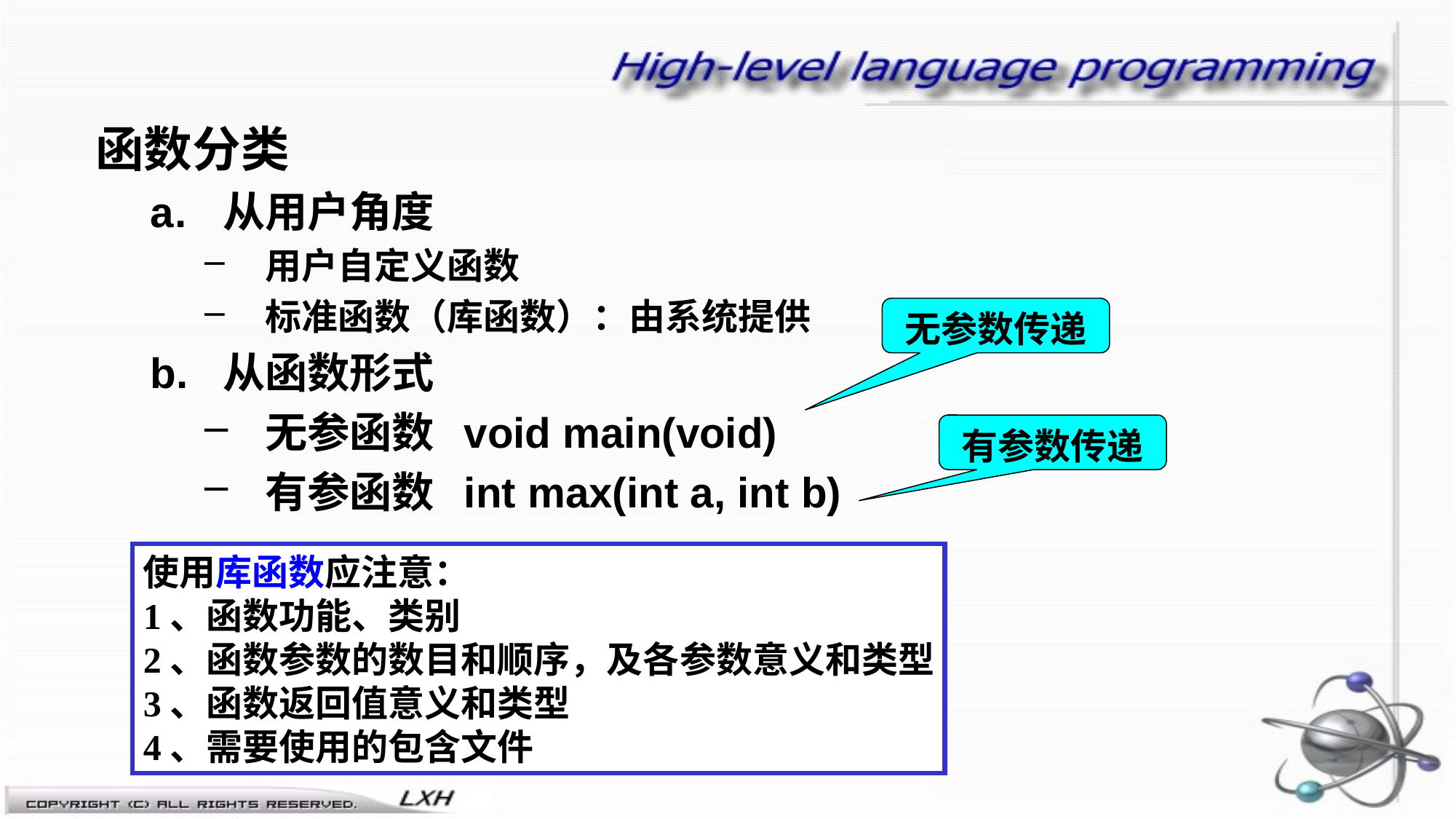

函数分类
从用户角度
用户自定义函数
标准函数（库函数）：由系统提供
从函数形式
无参函数  void main(void)
有参函数  int max(int a, int b)
无参数传递
有参数传递
使用库函数应注意：
1、函数功能、类别
2、函数参数的数目和顺序，及各参数意义和类型
3、函数返回值意义和类型
4、需要使用的包含文件